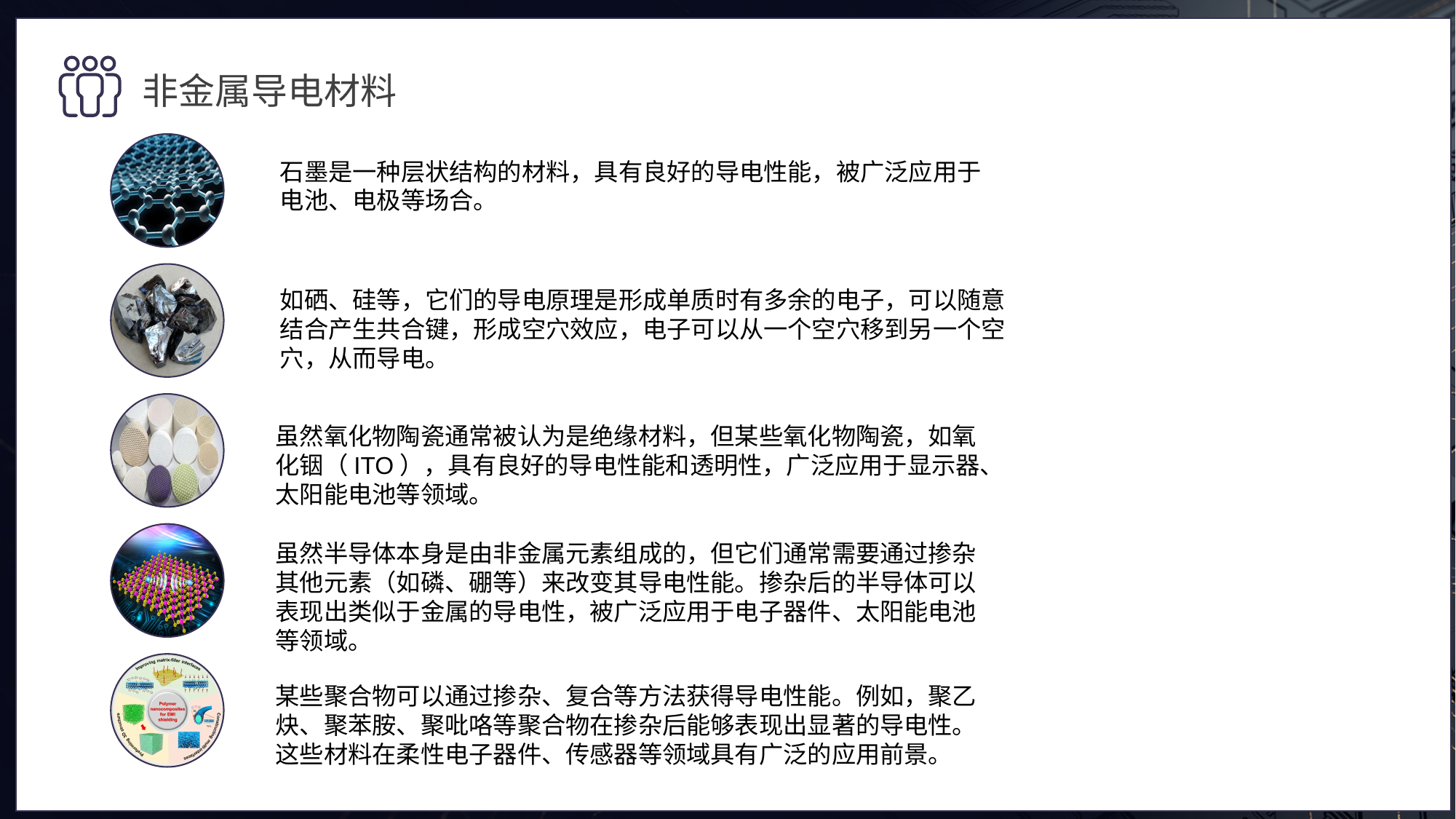

非金属导电材料

石墨是一种层状结构的材料，具有良好的导电性能，被广泛应用于电池、电极等场合。

如硒、硅等，它们的导电原理是形成单质时有多余的电子，可以随意结合产生共合键，形成空穴效应，电子可以从一个空穴移到另一个空穴，从而导电。

虽然氧化物陶瓷通常被认为是绝缘材料，但某些氧化物陶瓷，如氧化铟（ITO），具有良好的导电性能和透明性，广泛应用于显示器、太阳能电池等领域。

虽然半导体本身是由非金属元素组成的，但它们通常需要通过掺杂其他元素（如磷、硼等）来改变其导电性能。掺杂后的半导体可以表现出类似于金属的导电性，被广泛应用于电子器件、太阳能电池等领域。

某些聚合物可以通过掺杂、复合等方法获得导电性能。例如，聚乙炔、聚苯胺、聚吡咯等聚合物在掺杂后能够表现出显著的导电性。这些材料在柔性电子器件、传感器等领域具有广泛的应用前景。